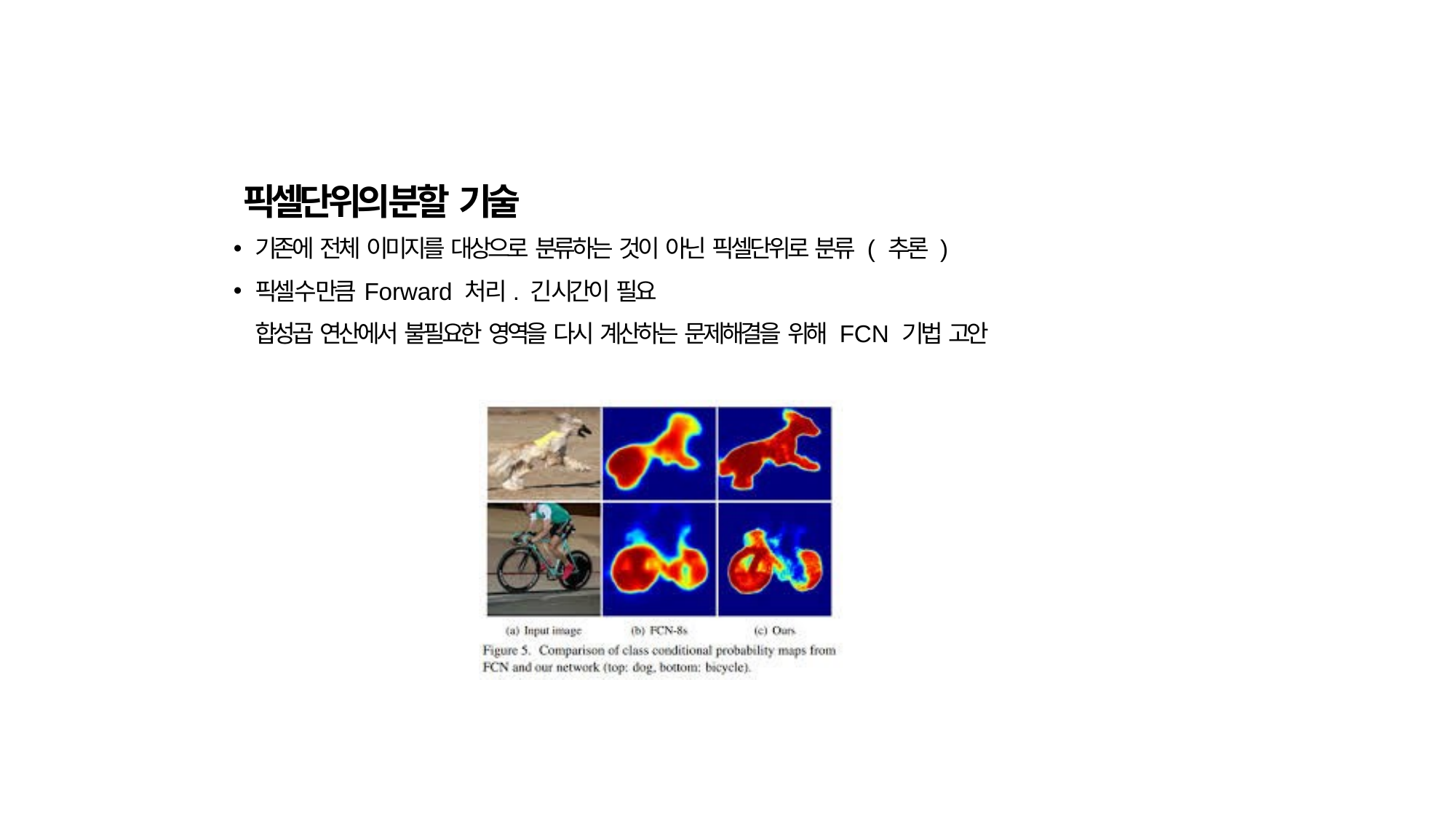

#
픽셀단위의 분할 기술
기존에 전체 이미지를 대상으로 분류하는 것이 아닌 픽셀단위로 분류 ( 추론 )
픽셀 수 만큼 Forward 처리. 긴 시간이 필요
합성곱 연산에서 불필요한 영역을 다시 계산하는 문제해결을 위해 FCN 기법 고안